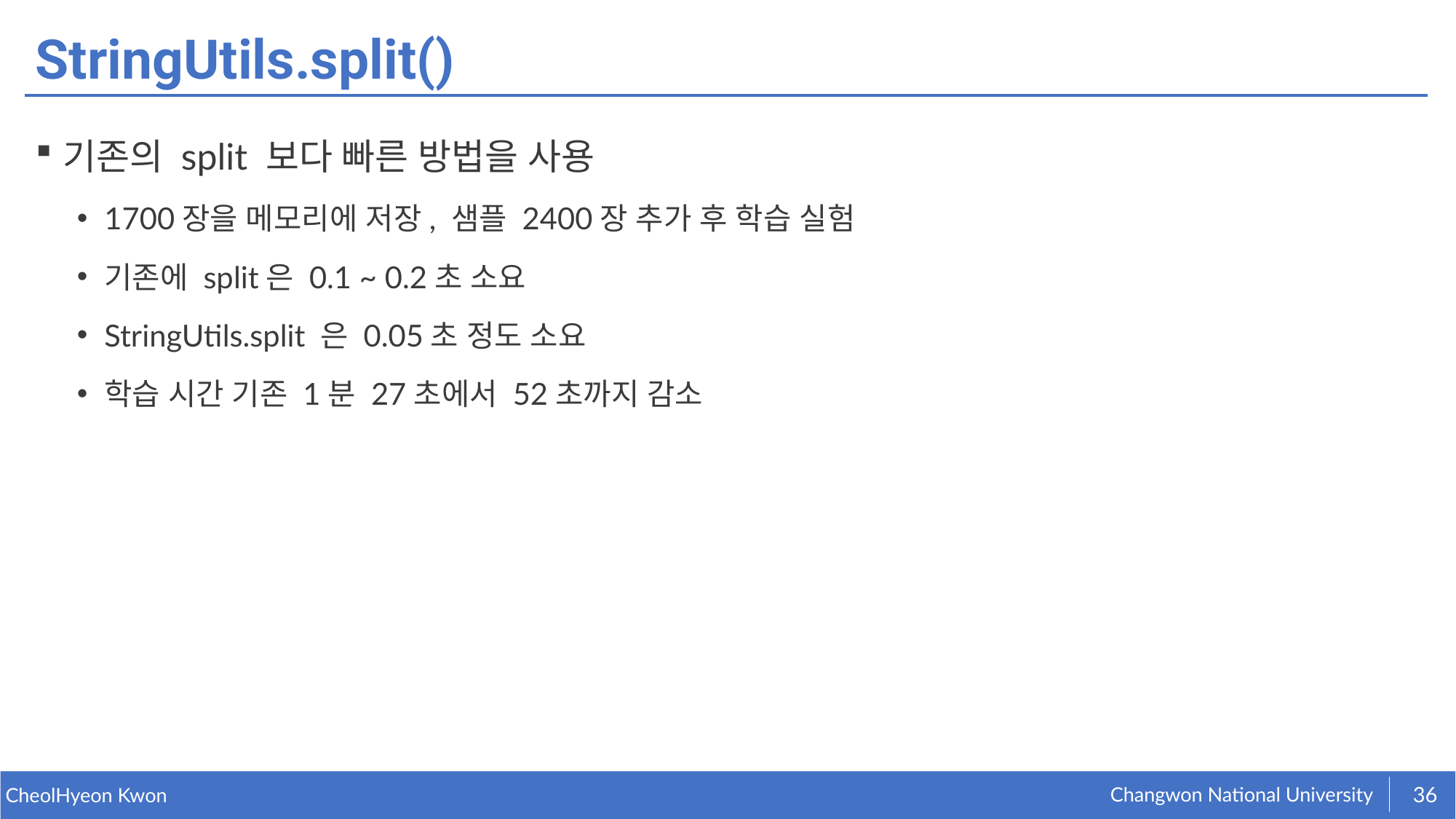

# StringUtils.split()
기존의 split 보다 빠른 방법을 사용
1700장을 메모리에 저장, 샘플 2400장 추가 후 학습 실험
기존에 split은 0.1 ~ 0.2초 소요
StringUtils.split 은 0.05초 정도 소요
학습 시간 기존 1분 27초에서 52초까지 감소

36